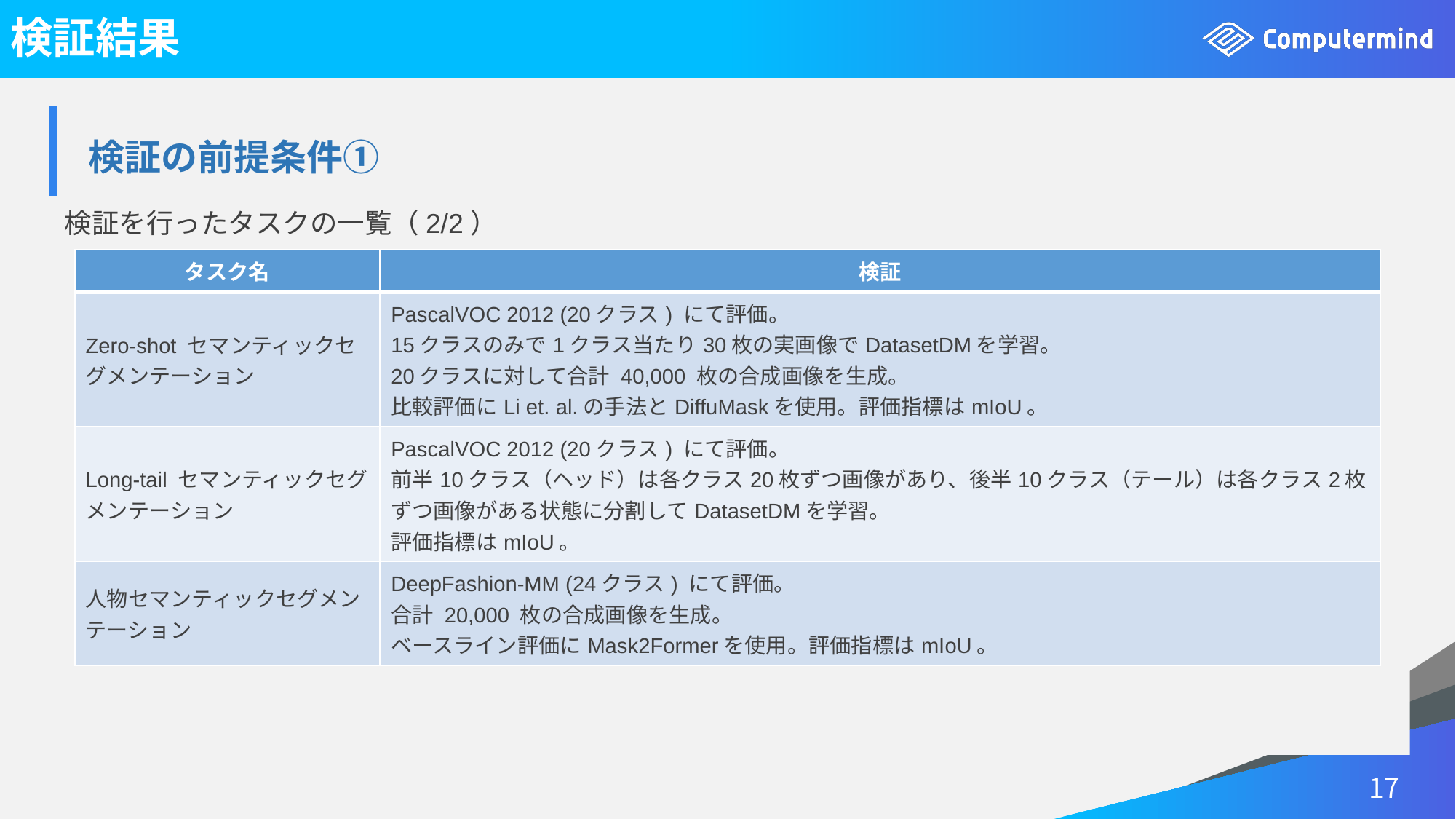

# 検証結果
| 検証の前提条件① |
| --- |
検証を行ったタスクの一覧（2/2）
| タスク名 | 検証 |
| --- | --- |
| Zero-shot セマンティックセグメンテーション | PascalVOC 2012 (20クラス) にて評価。 15クラスのみで1クラス当たり30枚の実画像でDatasetDMを学習。 20クラスに対して合計 40,000 枚の合成画像を生成。 比較評価にLi et. al.の手法とDiffuMaskを使用。評価指標はmIoU。 |
| Long-tail セマンティックセグメンテーション | PascalVOC 2012 (20クラス) にて評価。 前半10クラス（ヘッド）は各クラス20枚ずつ画像があり、後半10クラス（テール）は各クラス2枚ずつ画像がある状態に分割してDatasetDMを学習。 評価指標はmIoU。 |
| 人物セマンティックセグメンテーション | DeepFashion-MM (24クラス) にて評価。 合計 20,000 枚の合成画像を生成。 ベースライン評価にMask2Formerを使用。評価指標はmIoU。 |
17